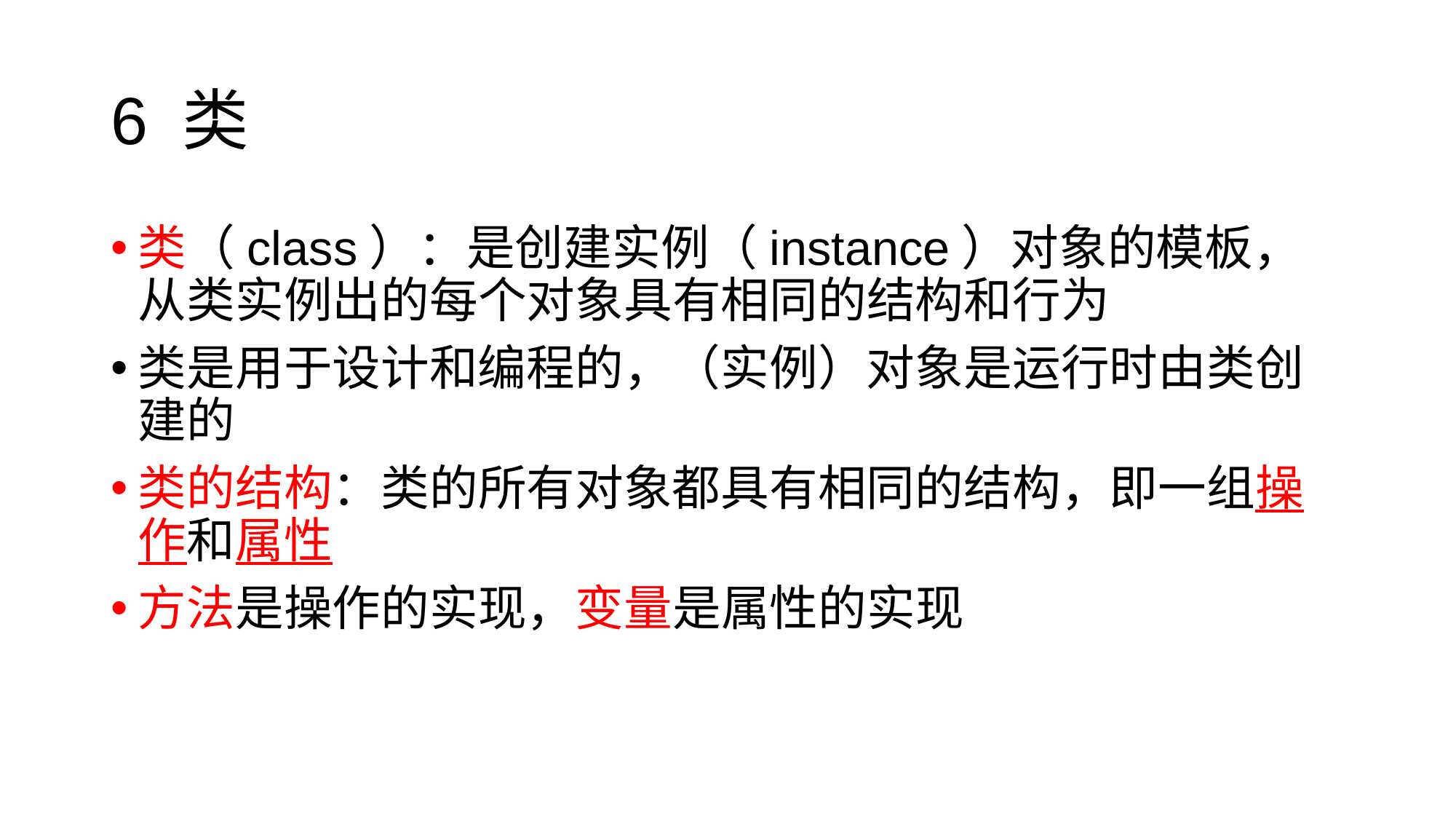

# 6 类
类（class）：是创建实例（instance）对象的模板，从类实例出的每个对象具有相同的结构和行为
类是用于设计和编程的，（实例）对象是运行时由类创建的
类的结构：类的所有对象都具有相同的结构，即一组操作和属性
方法是操作的实现，变量是属性的实现